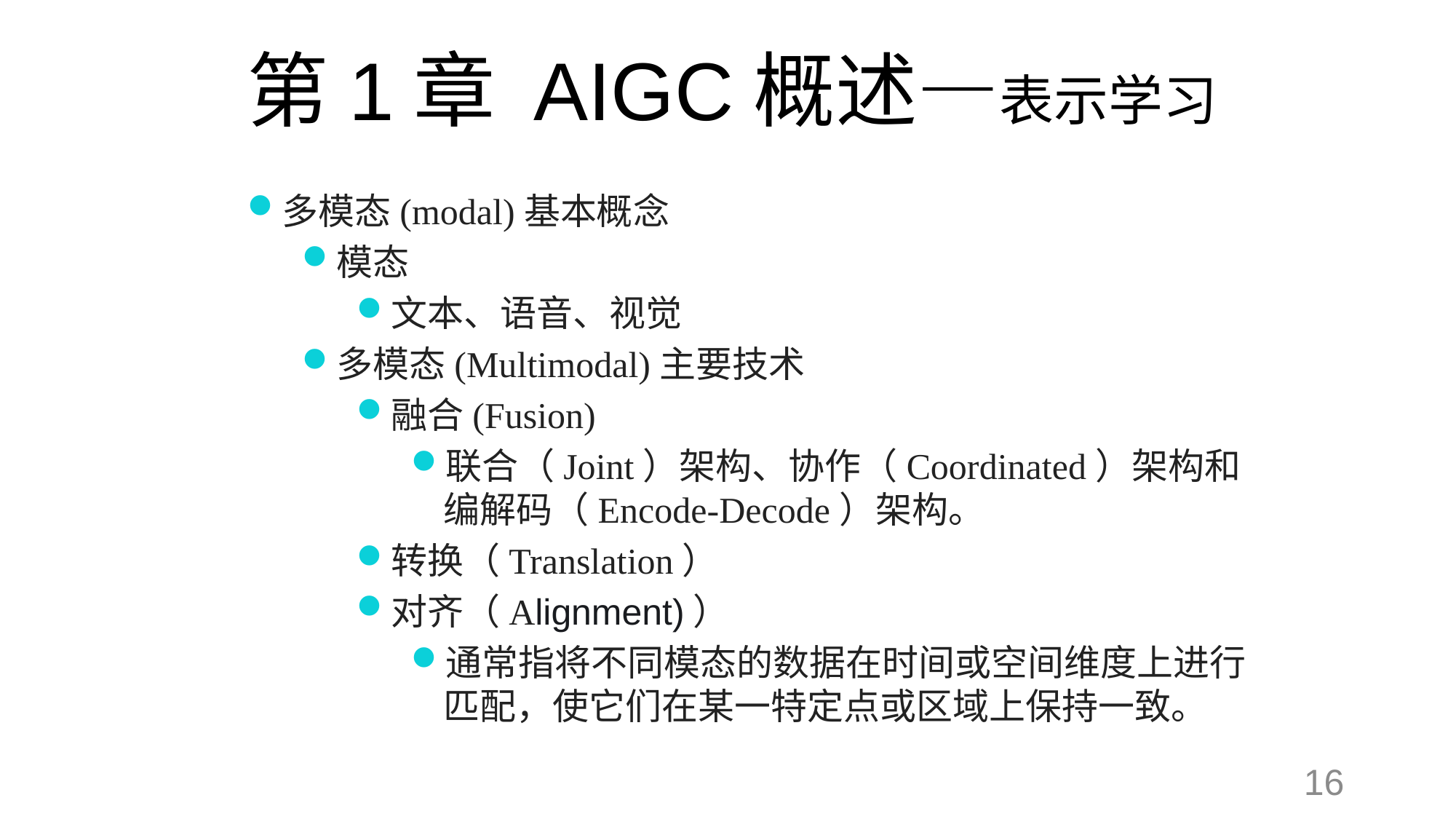

# 第1章 AIGC概述—表示学习
多模态(modal)基本概念
模态
文本、语音、视觉
多模态(Multimodal)主要技术
融合(Fusion)
联合（Joint）架构、协作（Coordinated）架构和编解码（Encode-Decode）架构。
转换（Translation）
对齐（Alignment)）
通常指将不同模态的数据在时间或空间维度上进行匹配，使它们在某一特定点或区域上保持一致。

16